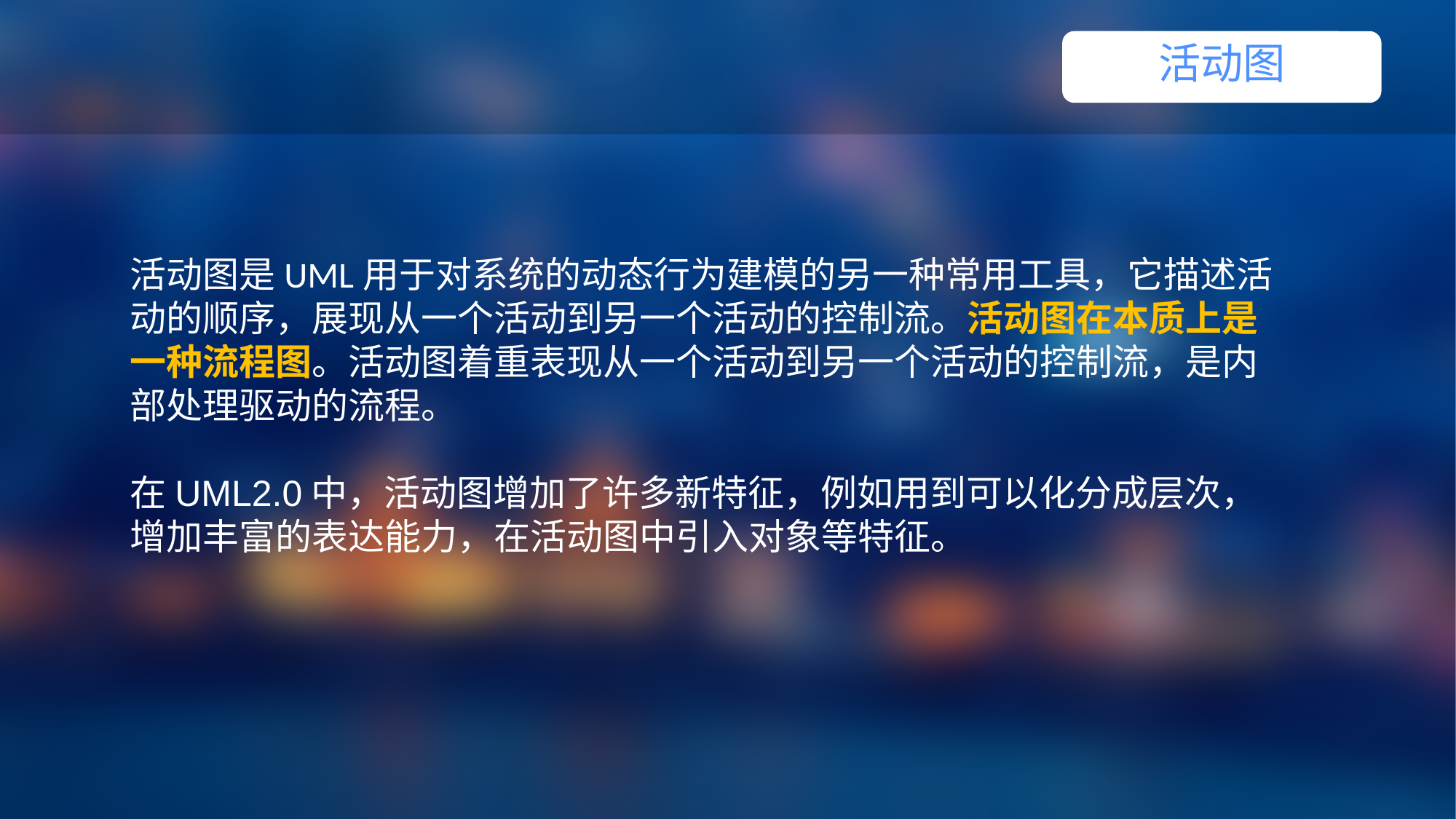

活动图
活动图是UML用于对系统的动态行为建模的另一种常用工具，它描述活动的顺序，展现从一个活动到另一个活动的控制流。活动图在本质上是一种流程图。活动图着重表现从一个活动到另一个活动的控制流，是内部处理驱动的流程。

在UML2.0中，活动图增加了许多新特征，例如用到可以化分成层次，增加丰富的表达能力，在活动图中引入对象等特征。